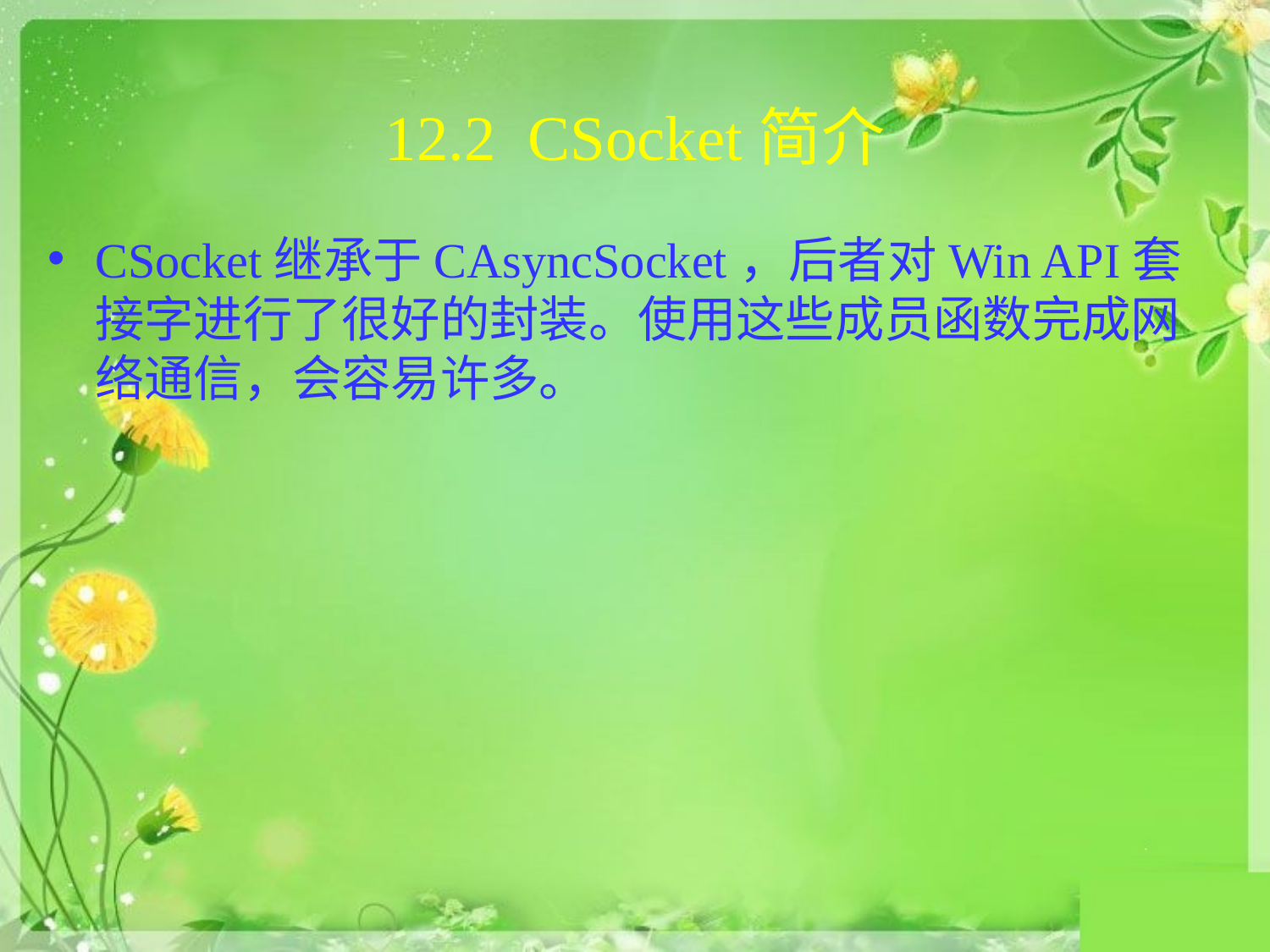

# 12.2  CSocket简介
CSocket继承于CAsyncSocket，后者对Win API套接字进行了很好的封装。使用这些成员函数完成网络通信，会容易许多。